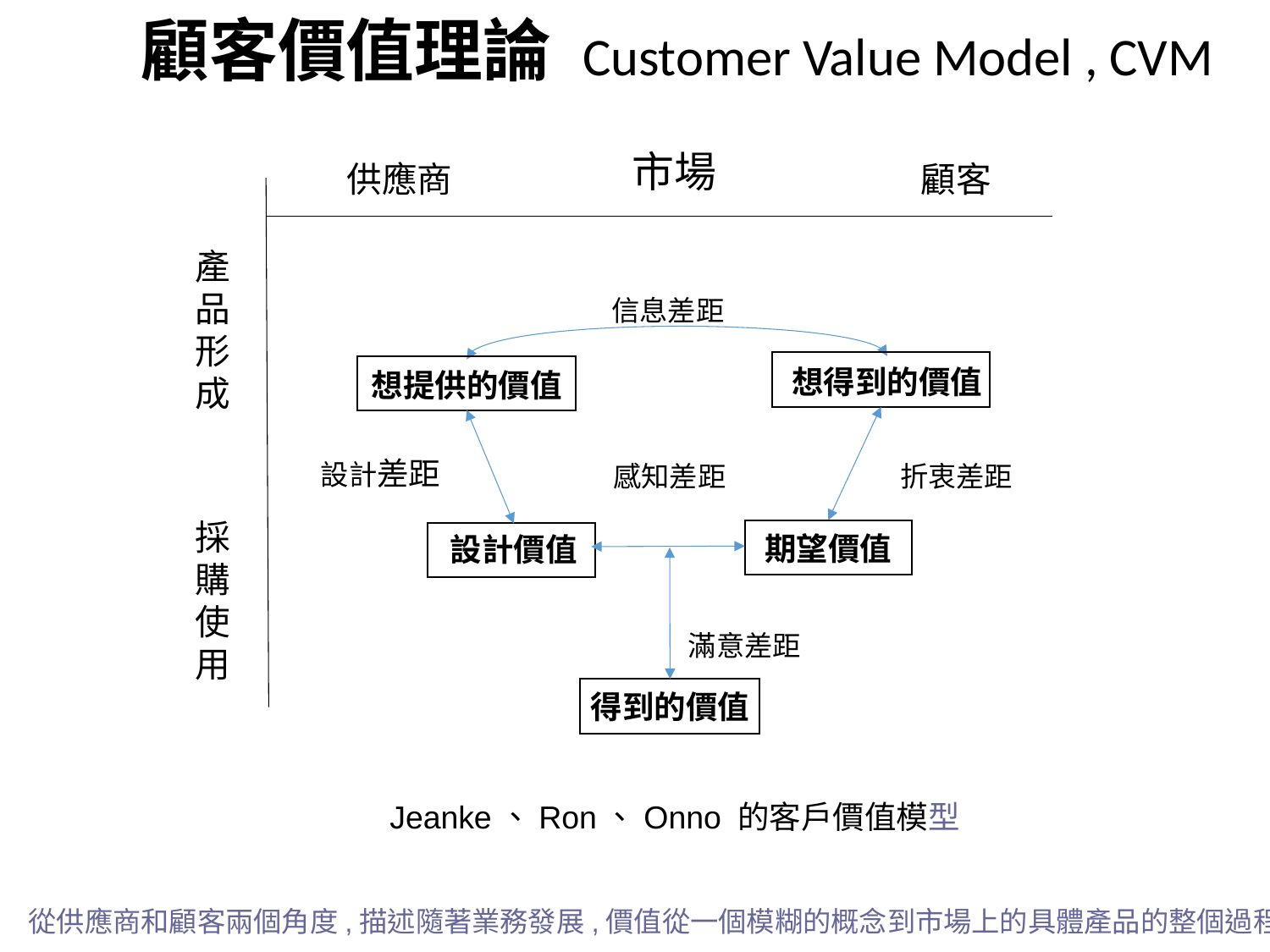

# 顧客價值理論 Customer Value Model , CVM
市場
供應商
顧客
產
品
形
成
信息差距

想得到的價值
想提供的價值
設計差距
感知差距
折衷差距
採
購
使
用

期望價值
設計價值
滿意差距

得到的價值
Jeanke、Ron、Onno 的客戶價值模型
從供應商和顧客兩個角度,描述隨著業務發展,價值從一個模糊的概念到市場上的具體產品的整個過程。